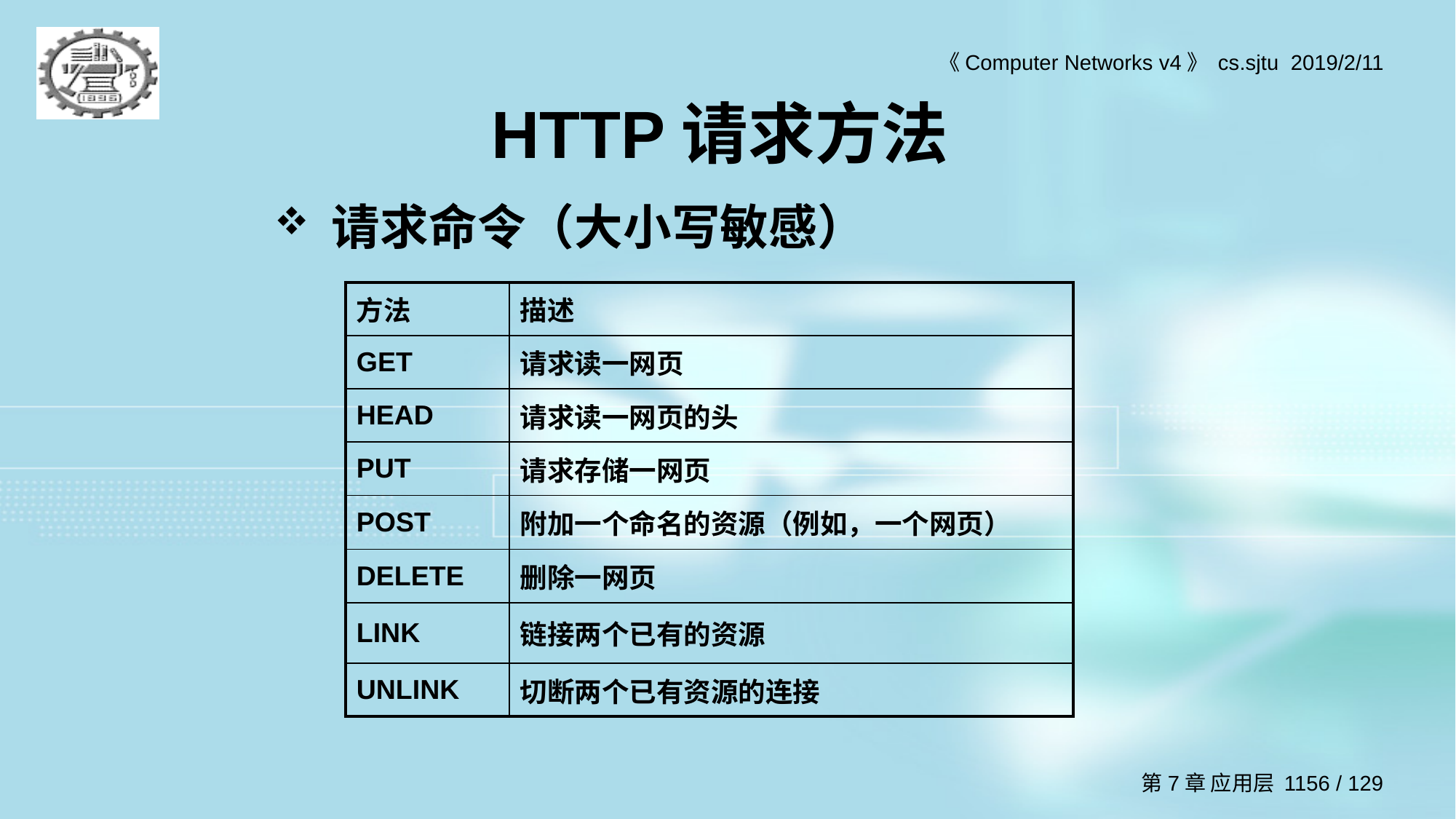

# HTTP请求方法
请求命令（大小写敏感）
| 方法 | 描述 |
| --- | --- |
| GET | 请求读一网页 |
| HEAD | 请求读一网页的头 |
| PUT | 请求存储一网页 |
| POST | 附加一个命名的资源（例如，一个网页） |
| DELETE | 删除一网页 |
| LINK | 链接两个已有的资源 |
| UNLINK | 切断两个已有资源的连接 |